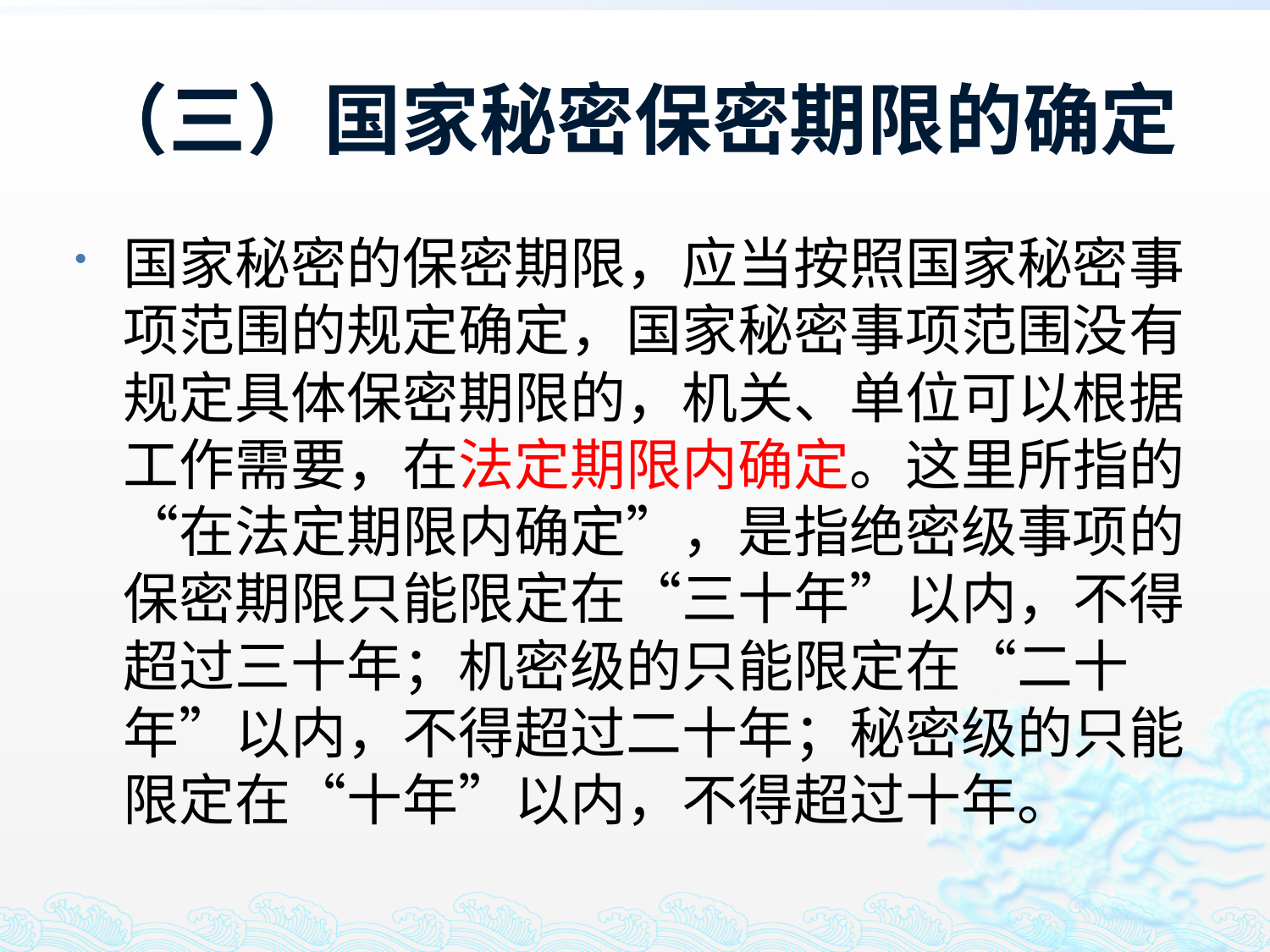

# （三）国家秘密保密期限的确定
国家秘密的保密期限，应当按照国家秘密事项范围的规定确定，国家秘密事项范围没有规定具体保密期限的，机关、单位可以根据工作需要，在法定期限内确定。这里所指的“在法定期限内确定”，是指绝密级事项的保密期限只能限定在“三十年”以内，不得超过三十年；机密级的只能限定在“二十年”以内，不得超过二十年；秘密级的只能限定在“十年”以内，不得超过十年。